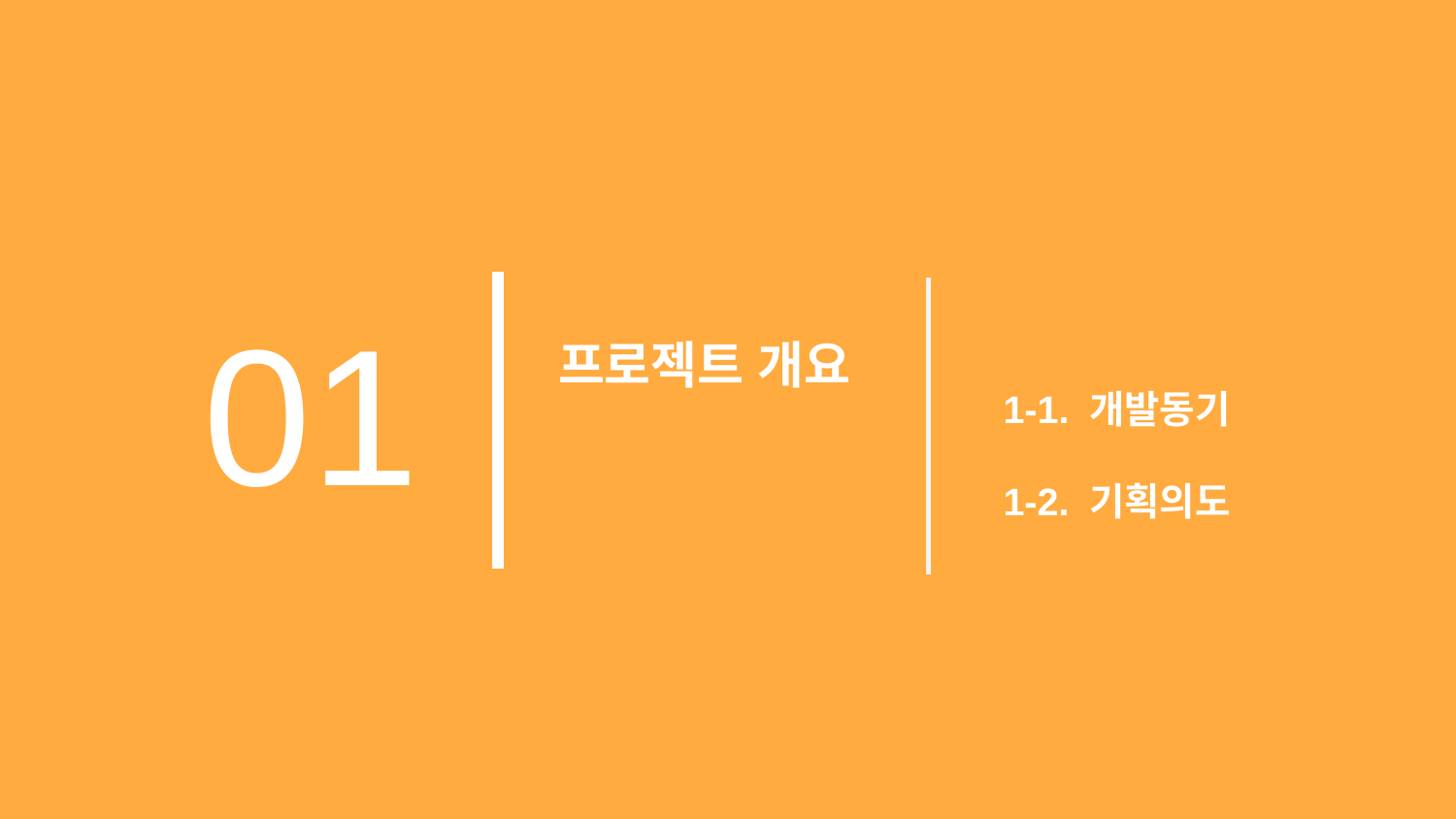

01
프로젝트 개요
1-1. 개발동기
1-2. 기획의도